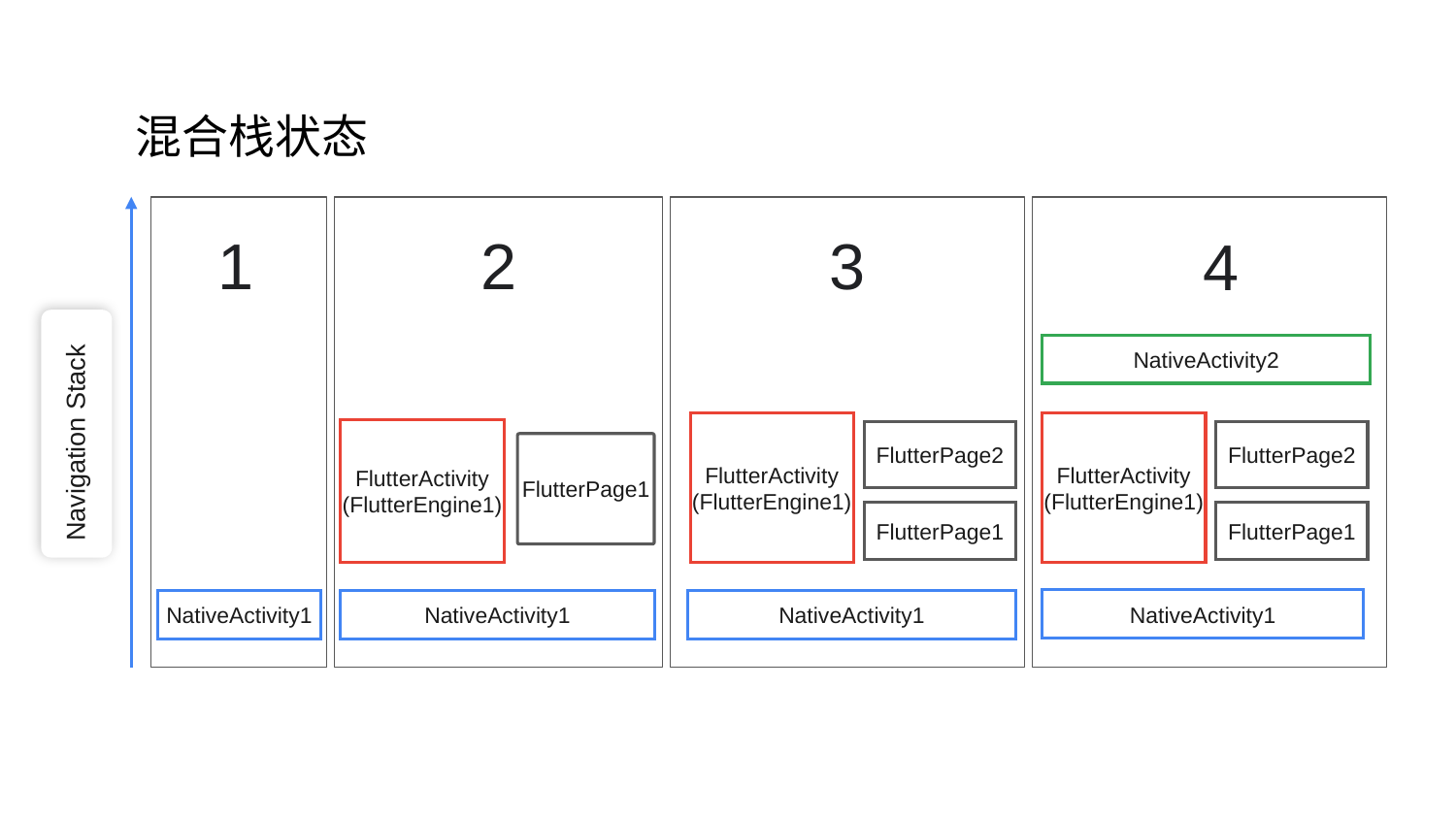

混合栈状态

1
2
3
4

NativeActivity2
Navigation Stack
FlutterActivity
(FlutterEngine1)
FlutterActivity
(FlutterEngine1)
FlutterActivity
(FlutterEngine1)
FlutterPage2
FlutterPage2
FlutterPage1
FlutterPage1
FlutterPage1
NativeActivity1
NativeActivity1
NativeActivity1
NativeActivity1